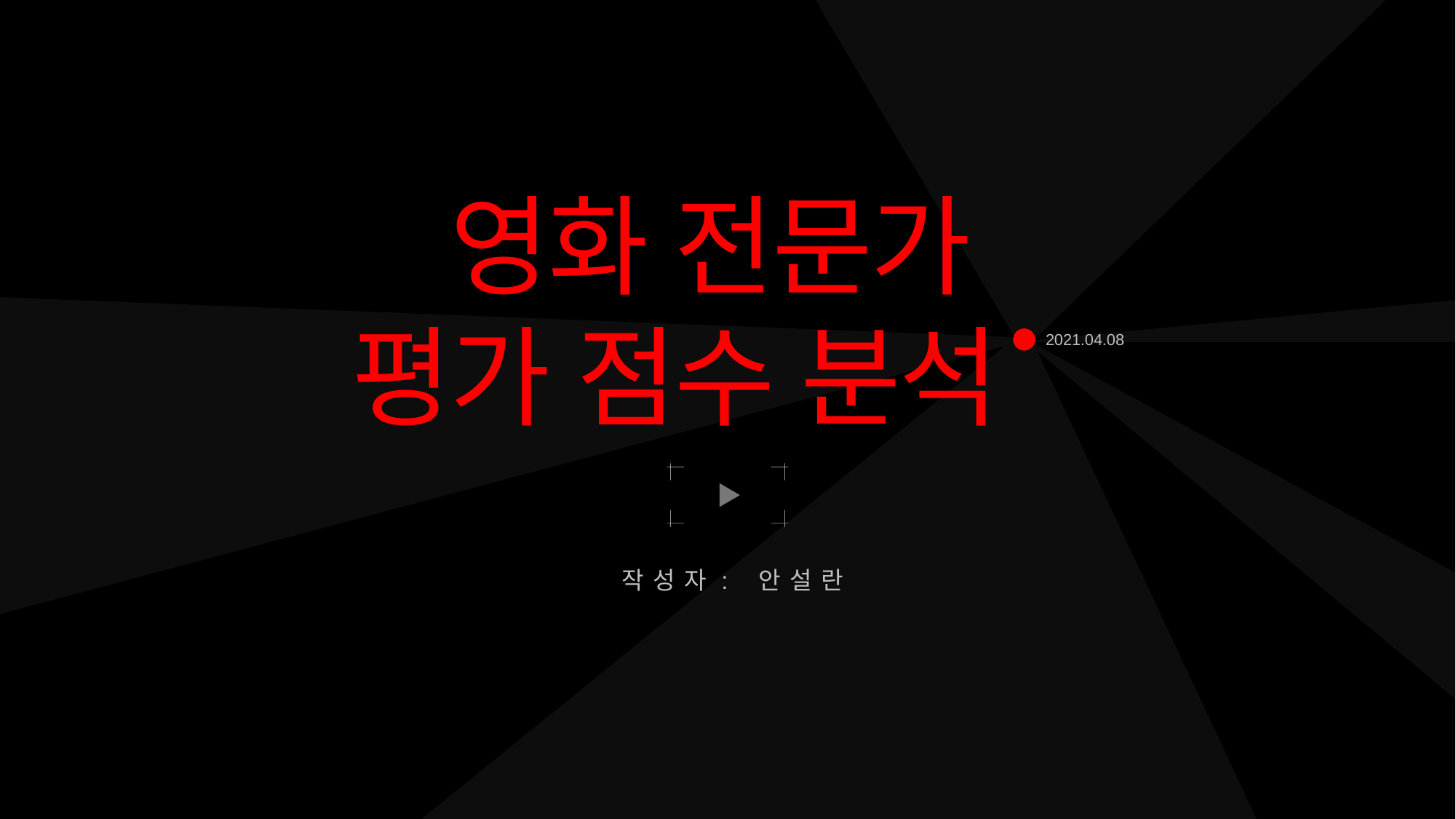

영화 전문가
평가 점수 분석
2021.04.08

작성자: 안설란